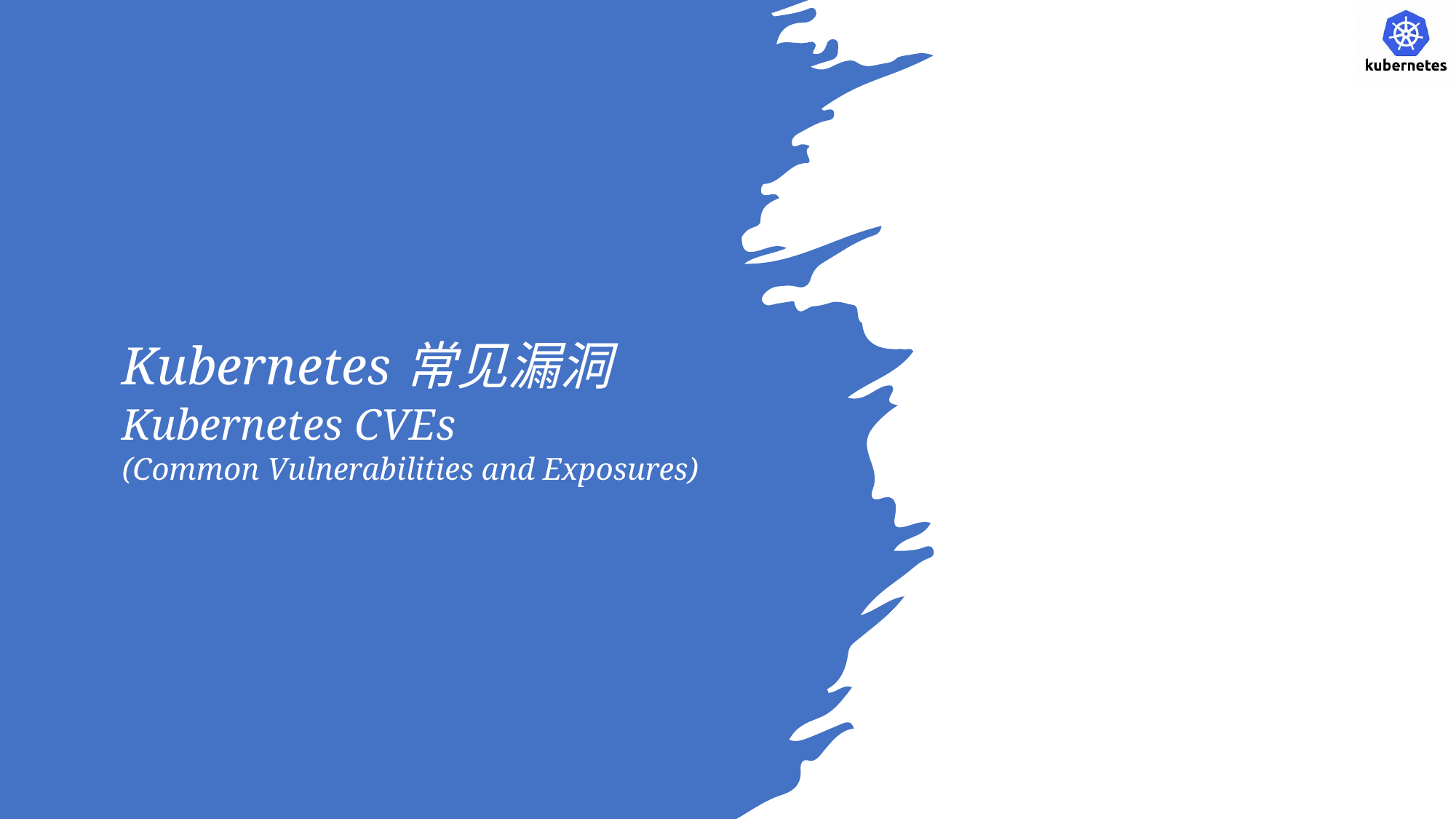

# Kubernetes常见漏洞 Kubernetes CVEs (Common Vulnerabilities and Exposures)